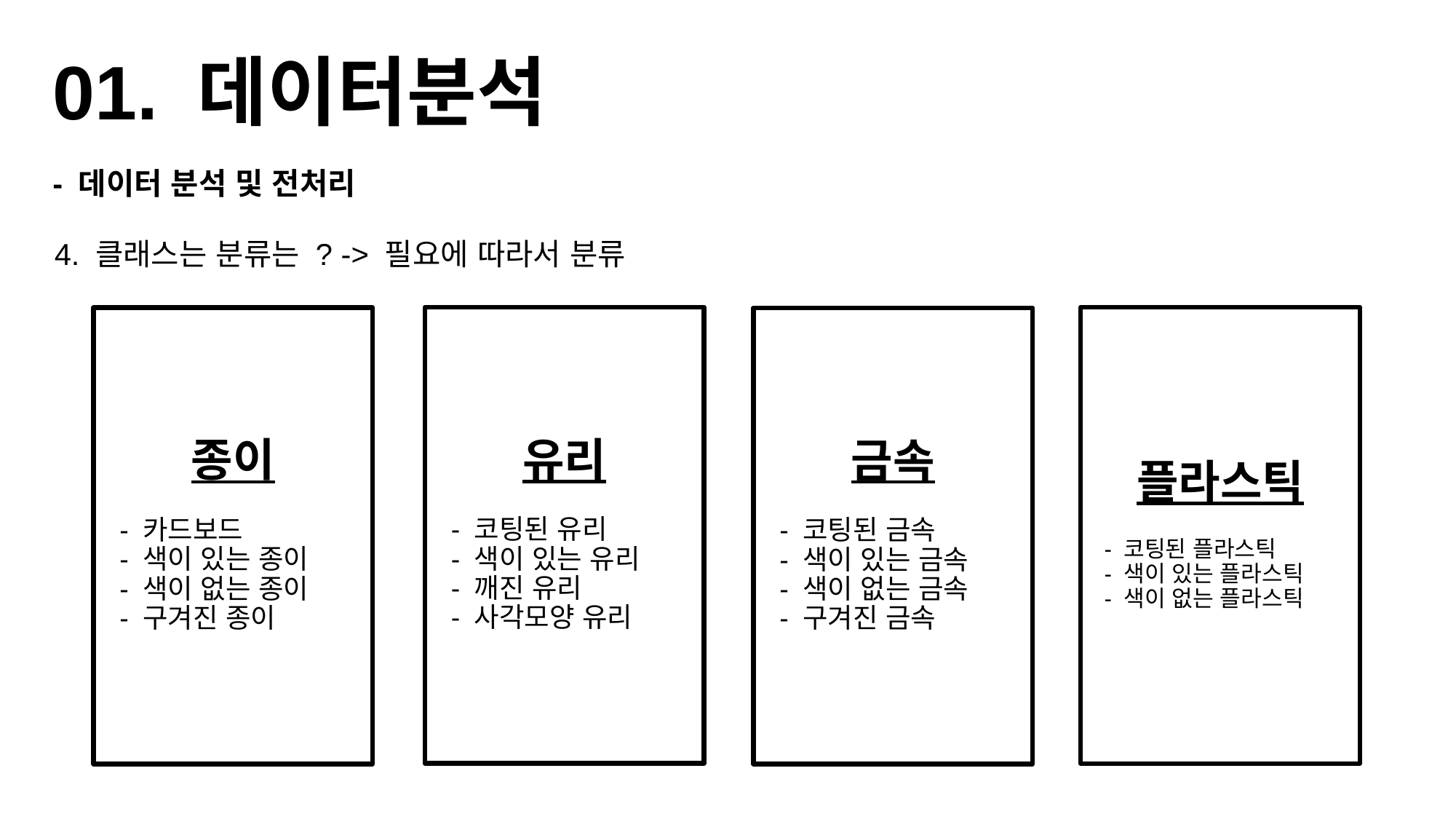

# 01. 데이터분석
- 데이터 분석 및 전처리

4. 클래스는 분류는 ? -> 필요에 따라서 분류
유리

  - 코팅된 유리
  - 색이 있는 유리
  - 깨진 유리
  - 사각모양 유리
플라스틱

  - 코팅된 플라스틱
  - 색이 있는 플라스틱
  - 색이 없는 플라스틱
종이

  - 카드보드
  - 색이 있는 종이
  - 색이 없는 종이
  - 구겨진 종이
금속

  - 코팅된 금속
  - 색이 있는 금속
  - 색이 없는 금속
  - 구겨진 금속